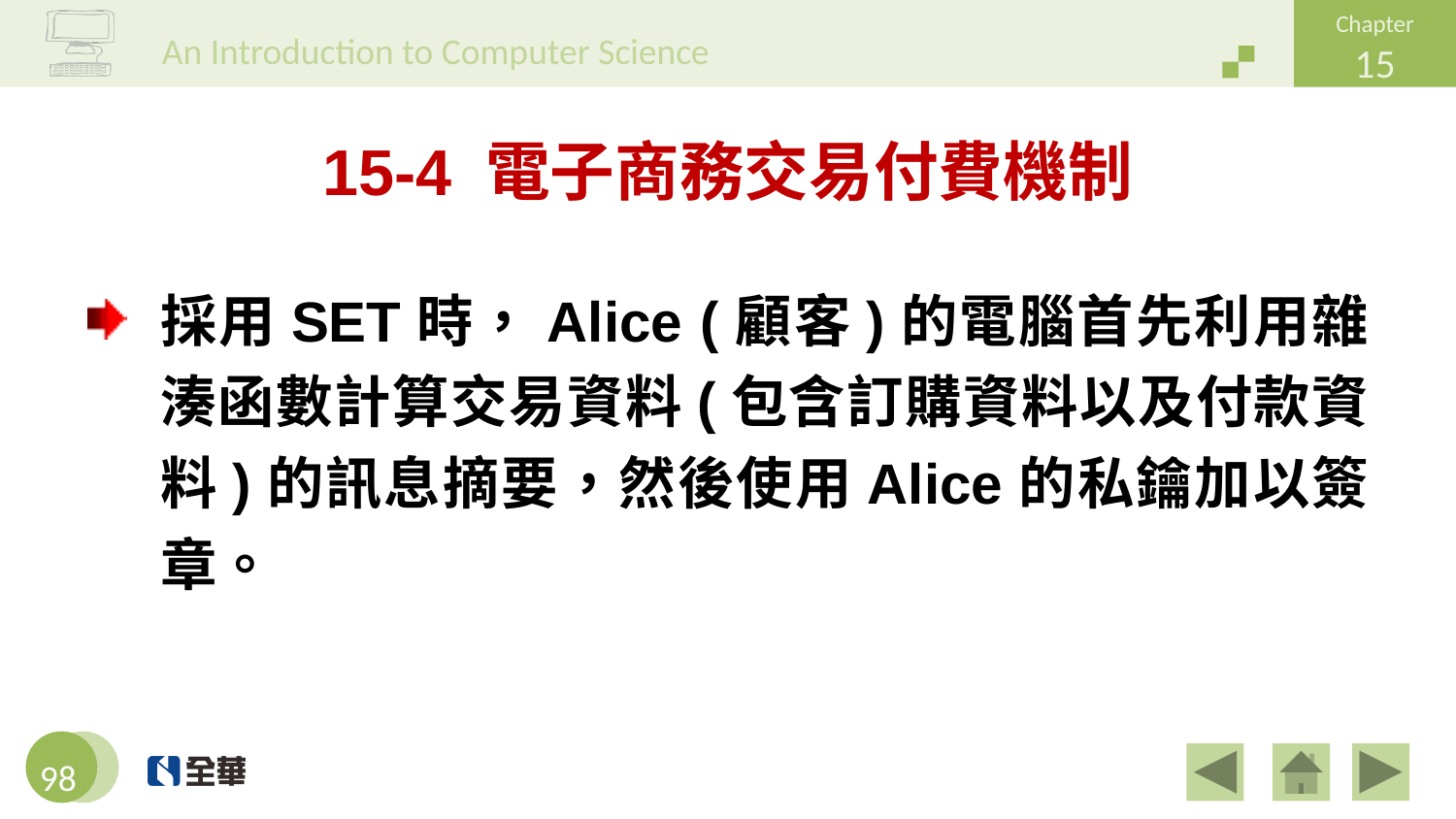

# 15-4 電子商務交易付費機制
採用SET時，Alice (顧客)的電腦首先利用雜湊函數計算交易資料(包含訂購資料以及付款資料)的訊息摘要，然後使用Alice的私鑰加以簽章。